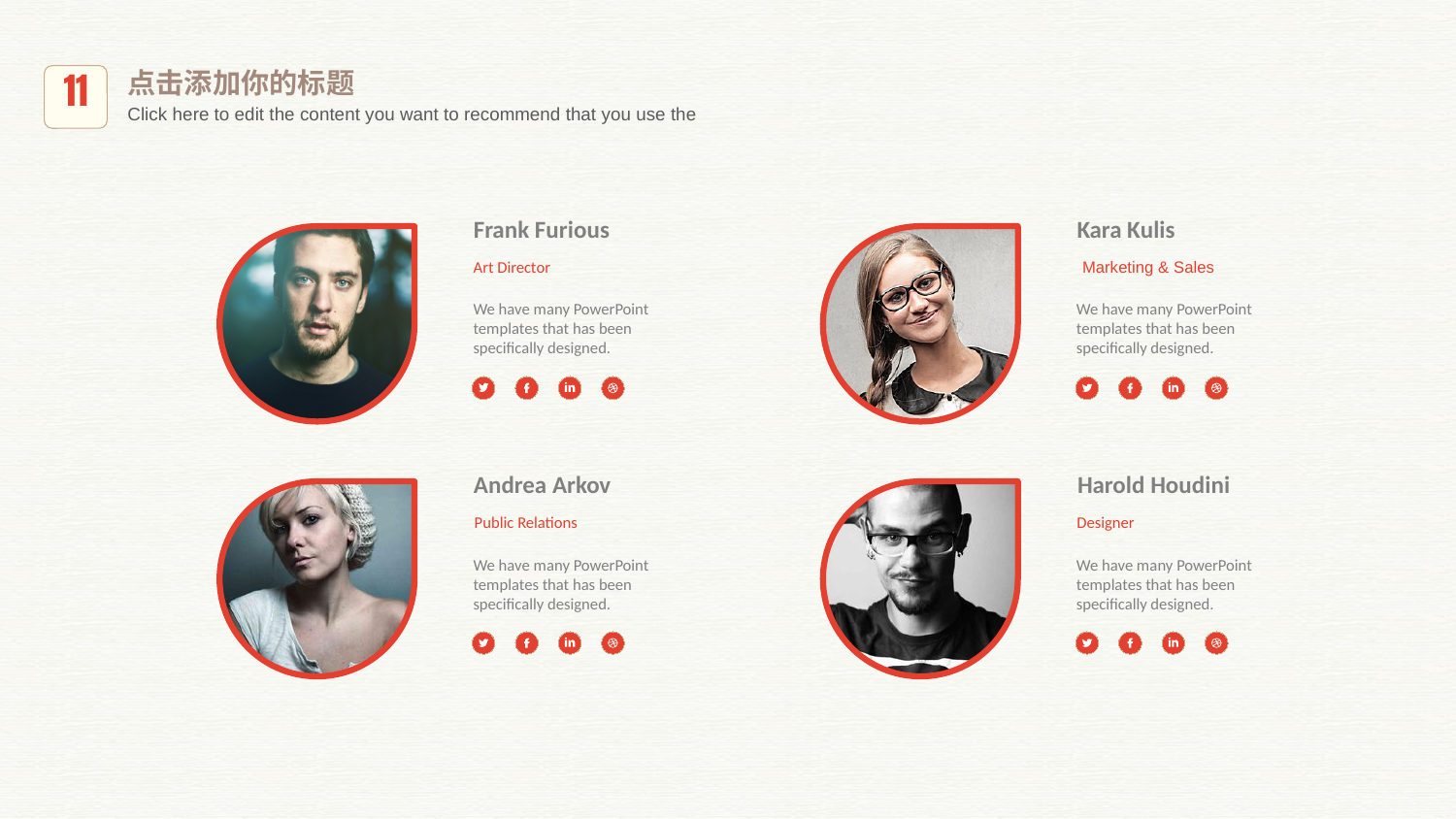

点击添加你的标题

Click here to edit the content you want to recommend that you use the

Frank Furious
Kara Kulis

Art Director
Marketing & Sales
We have many PowerPoint templates that has been specifically designed.
We have many PowerPoint templates that has been specifically designed.

Andrea Arkov
Harold Houdini

Public Relations
Designer
We have many PowerPoint templates that has been specifically designed.
We have many PowerPoint templates that has been specifically designed.